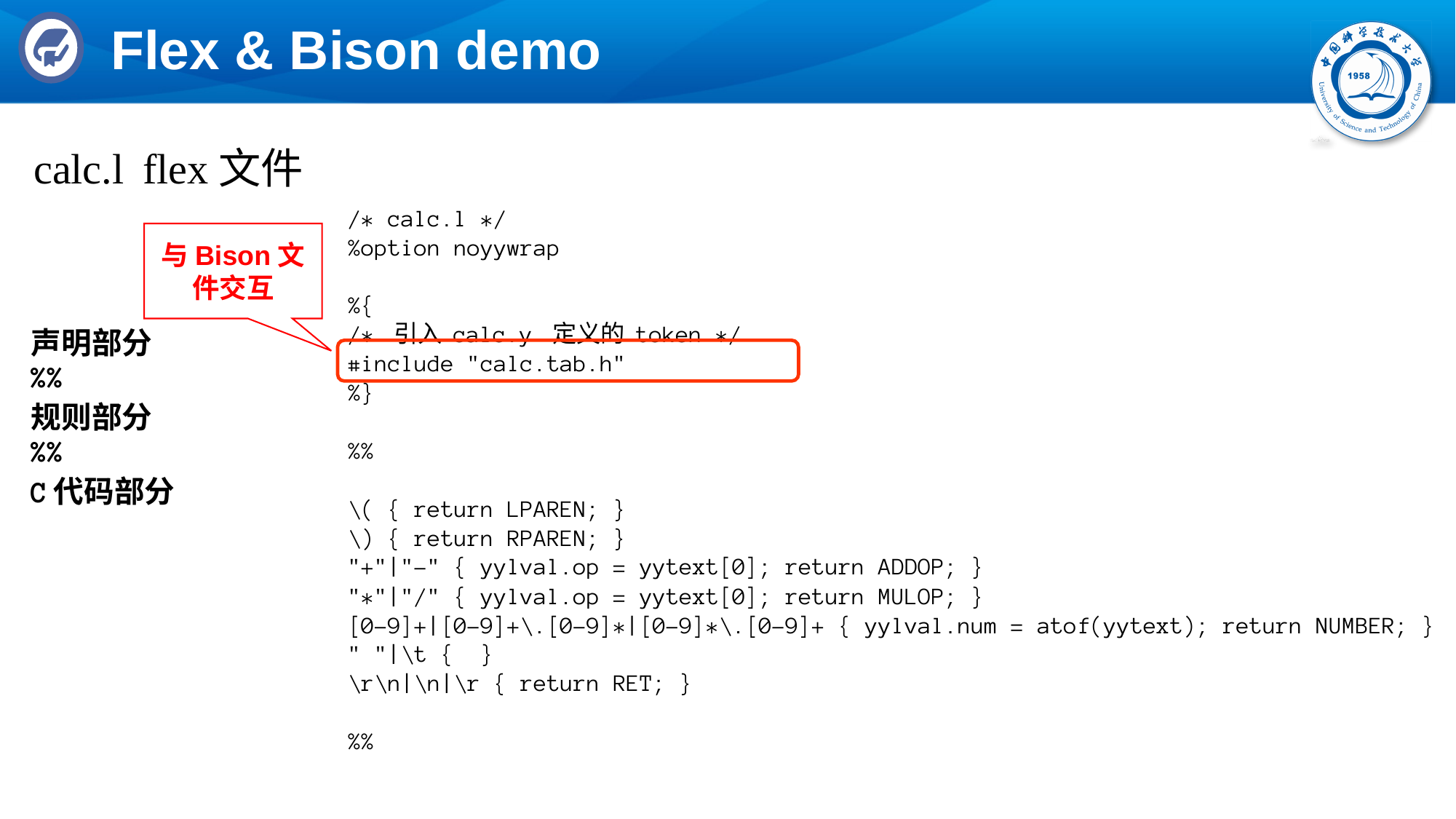

# Flex & Bison demo
calc.l	flex文件
/* calc.l */
%option noyywrap

%{
/* 引入 calc.y 定义的 token */
#include "calc.tab.h"
%}

%%

\( { return LPAREN; }
\) { return RPAREN; }
"+"|"-" { yylval.op = yytext[0]; return ADDOP; }
"*"|"/" { yylval.op = yytext[0]; return MULOP; }
[0-9]+|[0-9]+\.[0-9]*|[0-9]*\.[0-9]+ { yylval.num = atof(yytext); return NUMBER; }
" "|\t {  }
\r\n|\n|\r { return RET; }

%%
与Bison文件交互
| 声明部分 %% 规则部分 %% C代码部分 |
| --- |